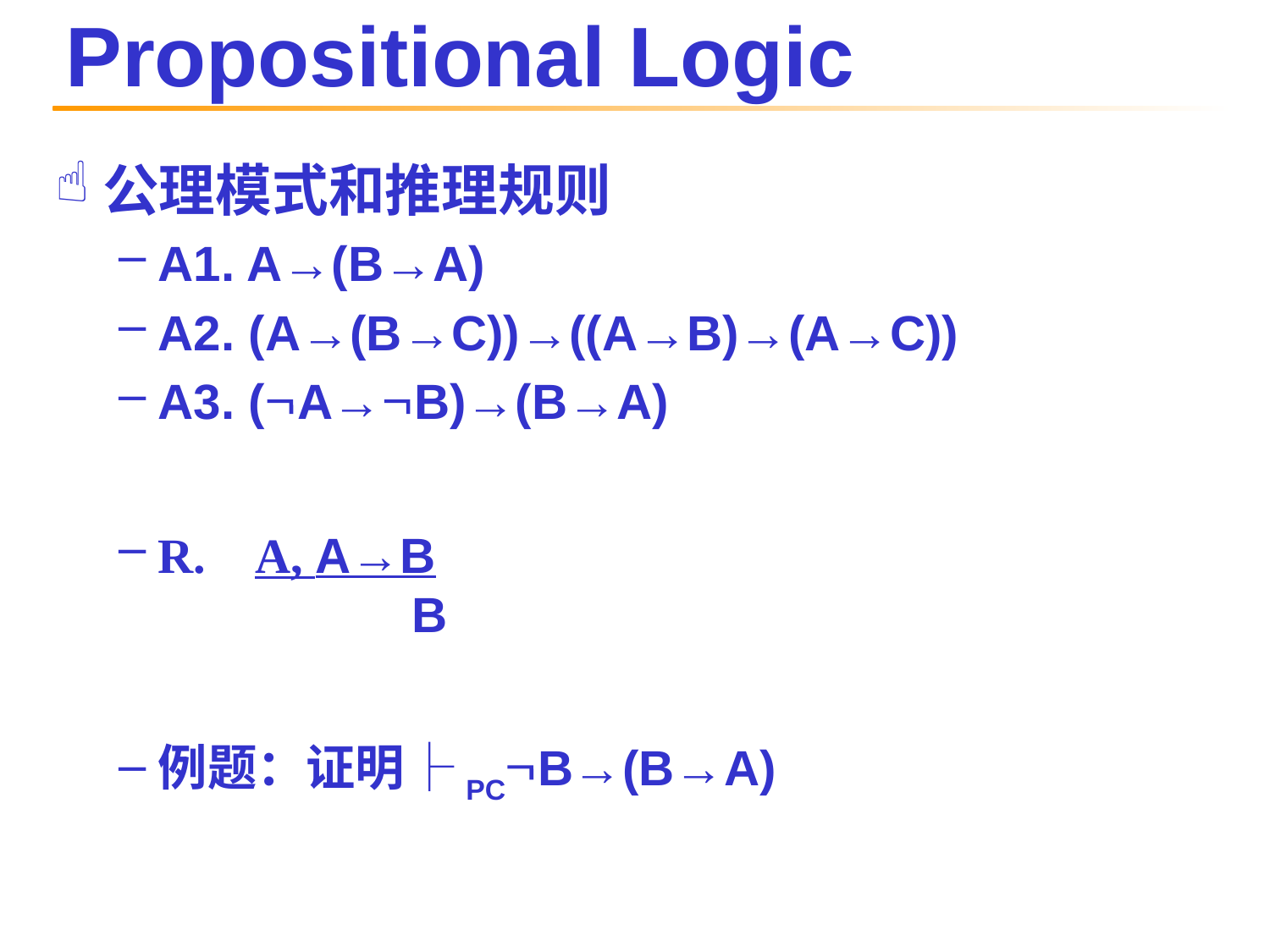

# Propositional Logic
公理模式和推理规则
A1. A→(B→A)
A2. (A→(B→C))→((A→B)→(A→C))
A3. (¬A→¬B)→(B→A)

R.    A, A→B
		B

例题：证明├PC¬B→(B→A)